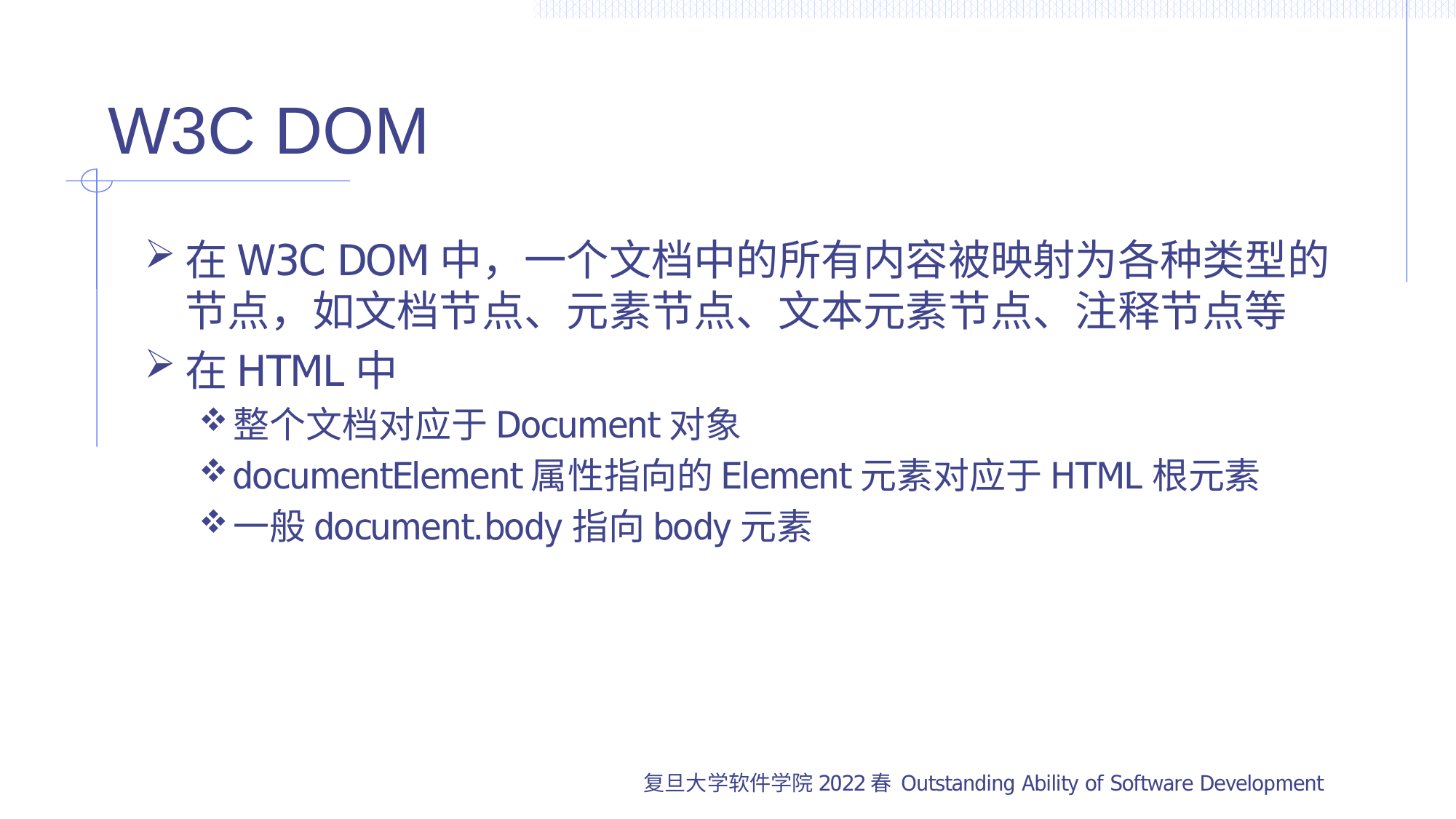

# W3C DOM
在W3C DOM中，一个文档中的所有内容被映射为各种类型的节点，如文档节点、元素节点、文本元素节点、注释节点等
在HTML中
整个文档对应于Document对象
documentElement属性指向的Element元素对应于HTML根元素
一般document.body指向body元素